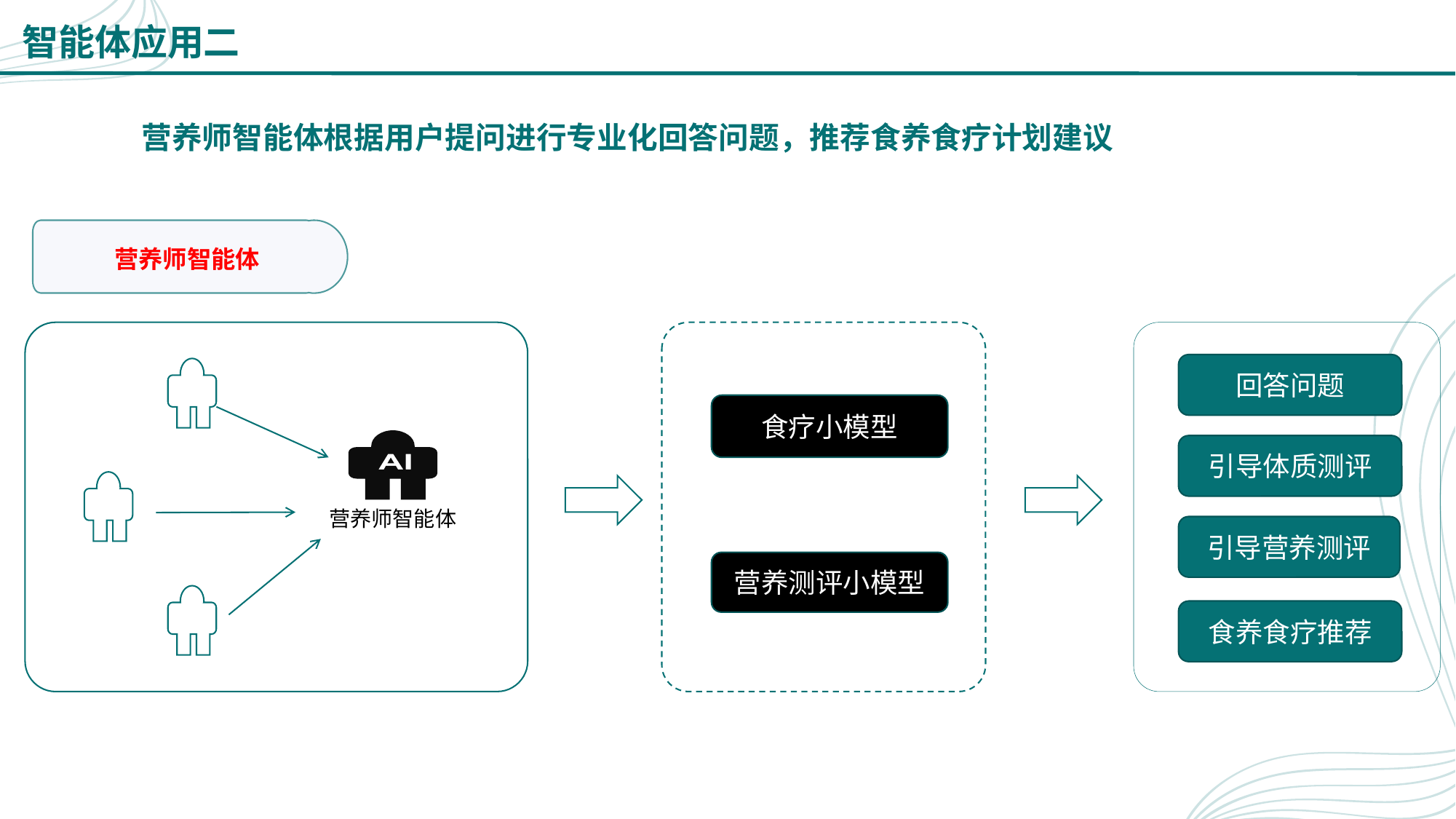

智能体应用二
# 营养师智能体根据用户提问进行专业化回答问题，推荐食养食疗计划建议
营养师智能体

回答问题

食疗小模型

营养师智能体
引导体质测评

引导营养测评
营养测评小模型

食养食疗推荐